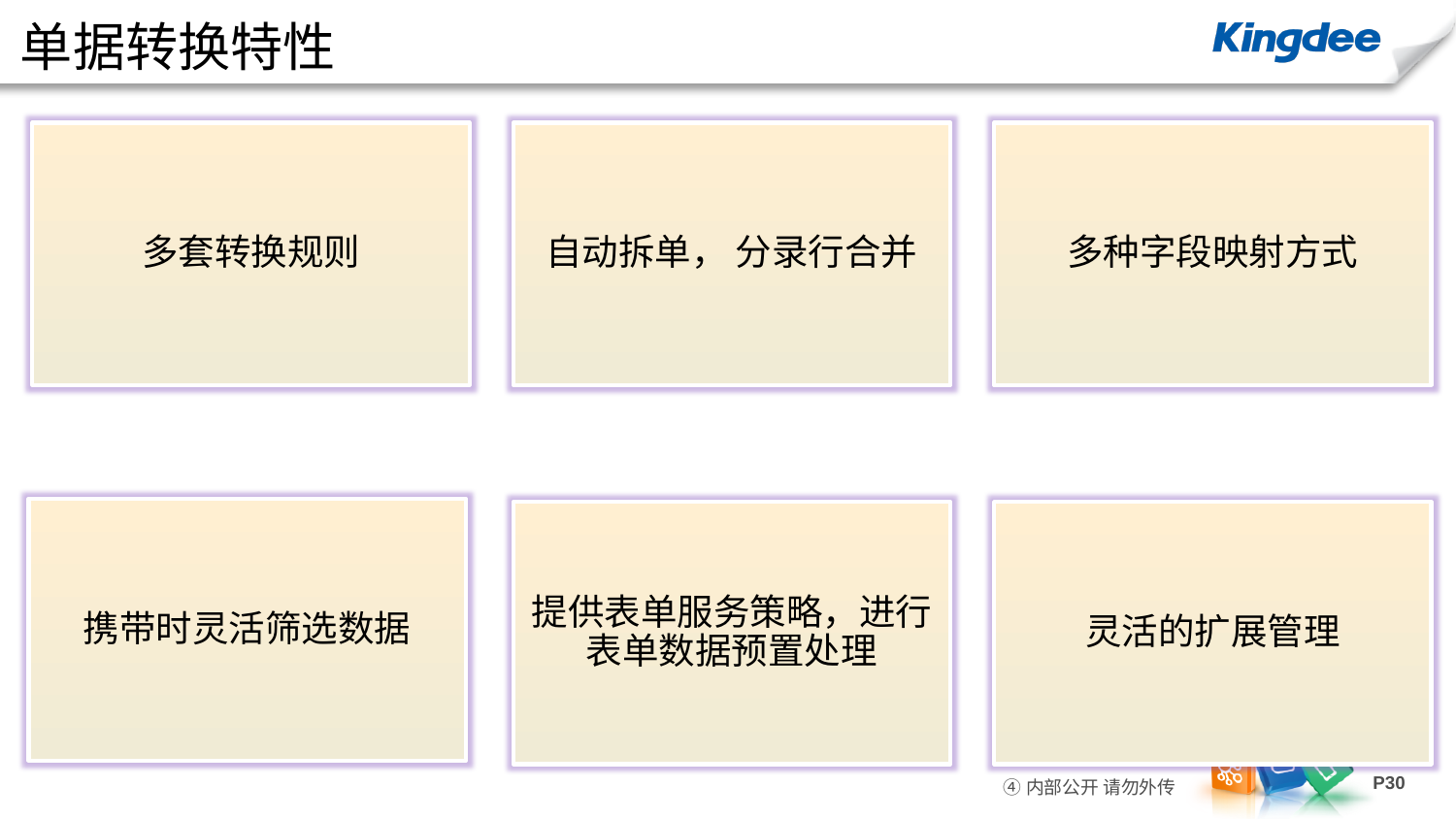

# 单据转换特性
多套转换规则
自动拆单， 分录行合并
多种字段映射方式
携带时灵活筛选数据
提供表单服务策略，进行表单数据预置处理
灵活的扩展管理